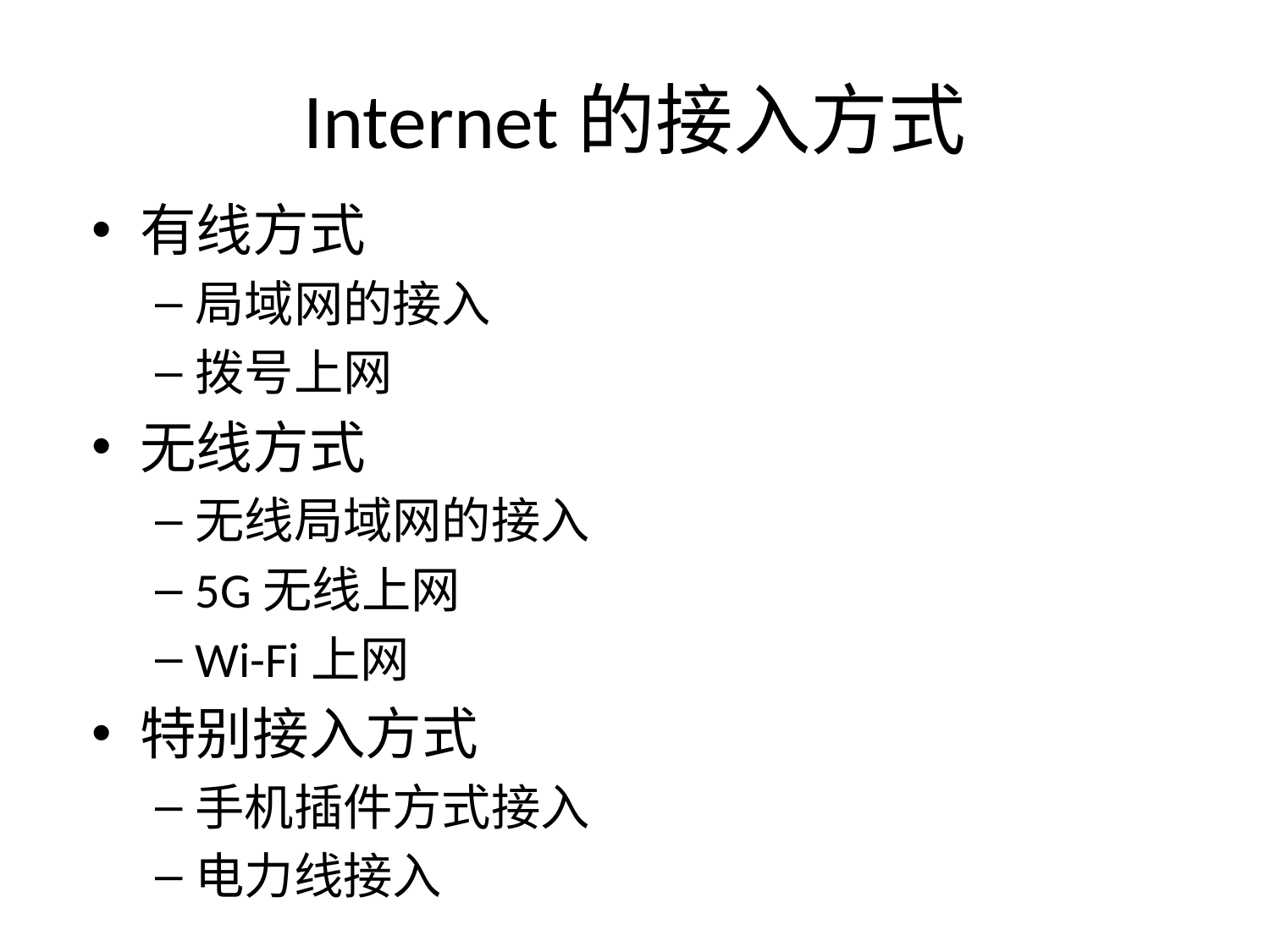

# Internet的接入方式
有线方式
局域网的接入
拨号上网
无线方式
无线局域网的接入
5G无线上网
Wi-Fi上网
特别接入方式
手机插件方式接入
电力线接入